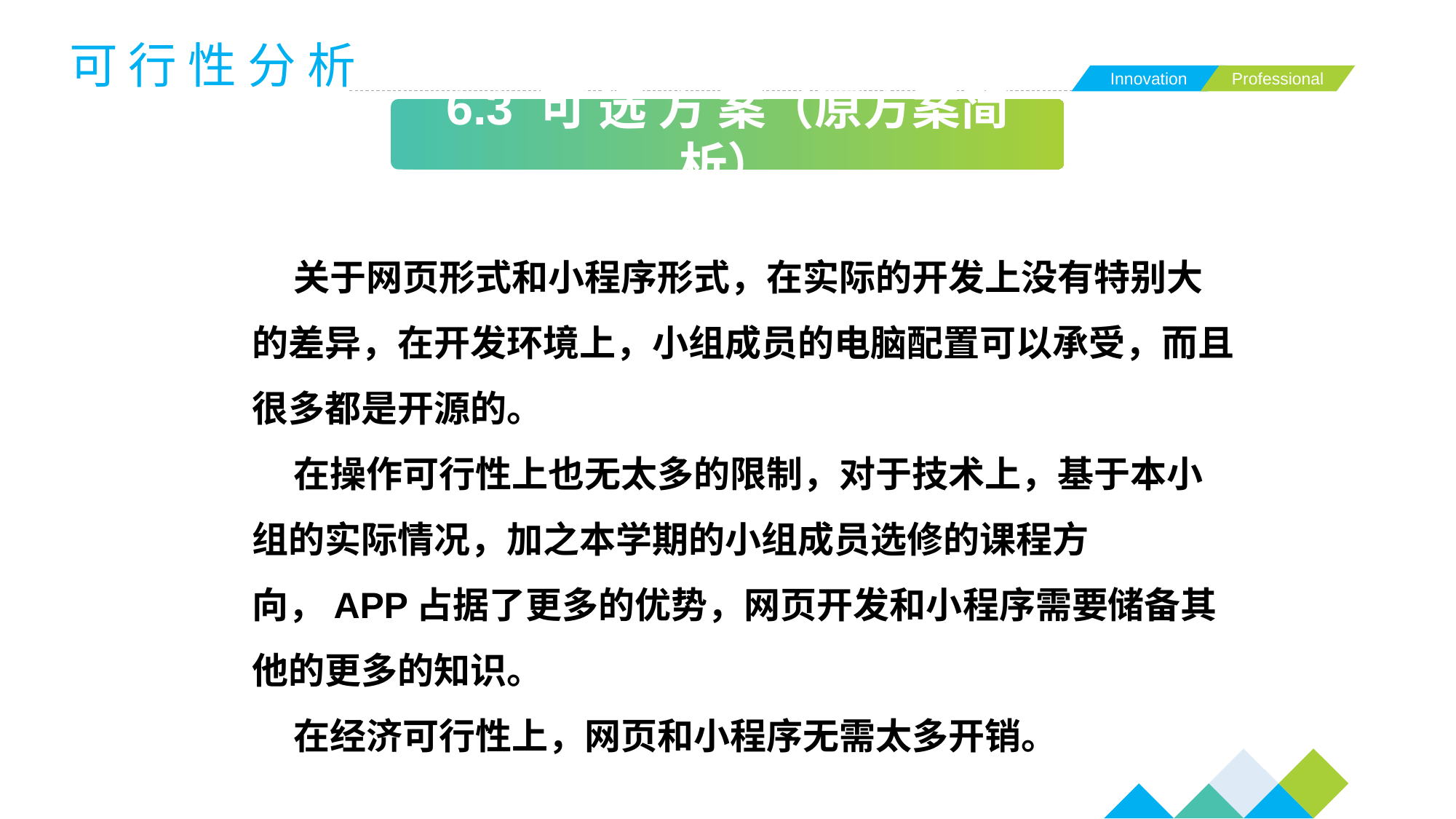

可 行 性 分 析
6.3 可 选 方 案（原方案简析）
    关于网页形式和小程序形式，在实际的开发上没有特别大的差异，在开发环境上，小组成员的电脑配置可以承受，而且很多都是开源的。
    在操作可行性上也无太多的限制，对于技术上，基于本小组的实际情况，加之本学期的小组成员选修的课程方向，APP占据了更多的优势，网页开发和小程序需要储备其他的更多的知识。
    在经济可行性上，网页和小程序无需太多开销。